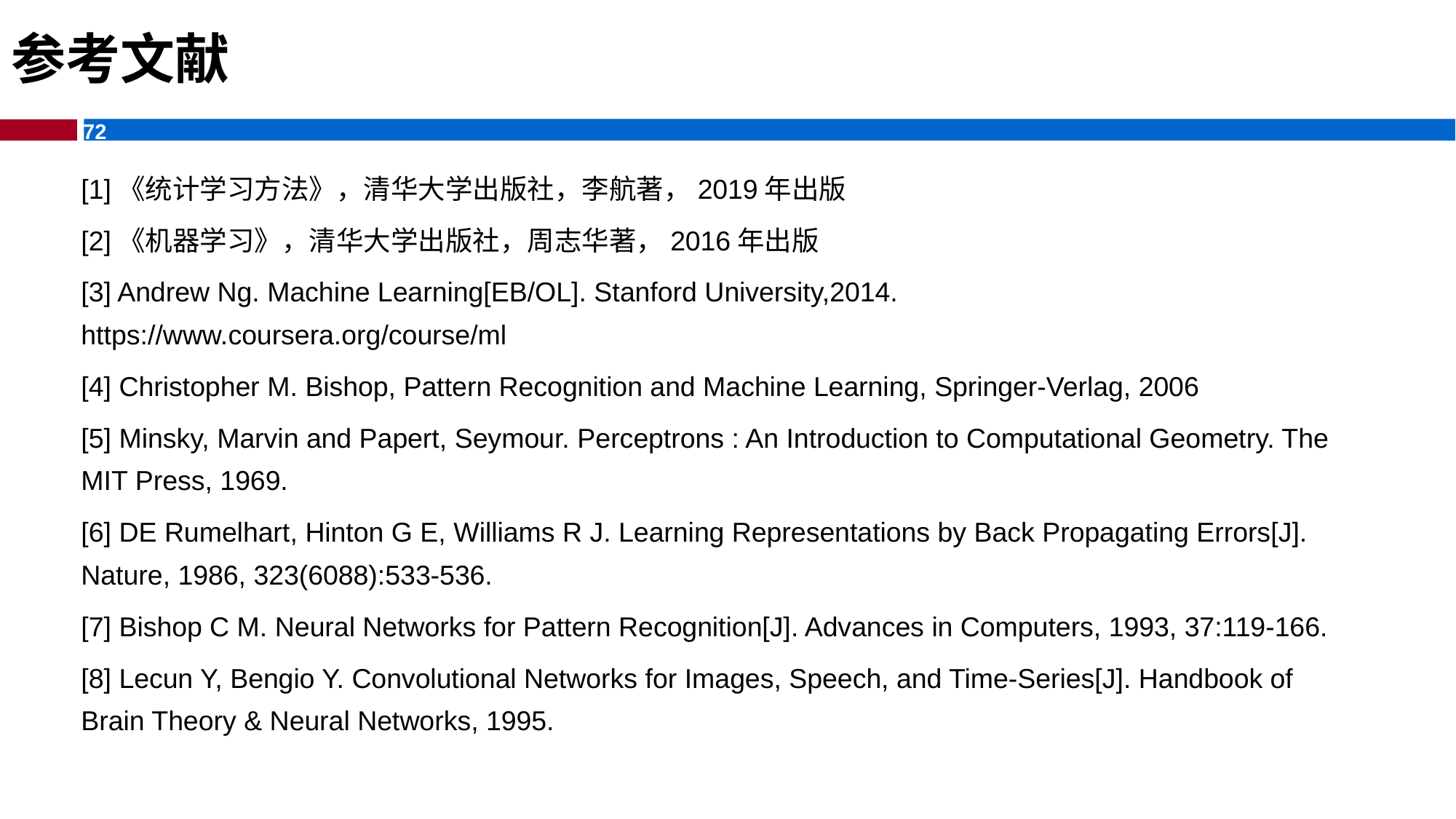

参考文献
[1]《统计学习方法》，清华大学出版社，李航著，2019年出版
[2]《机器学习》，清华大学出版社，周志华著，2016年出版
[3] Andrew Ng. Machine Learning[EB/OL]. Stanford University,2014. https://www.coursera.org/course/ml
[4] Christopher M. Bishop, Pattern Recognition and Machine Learning, Springer-Verlag, 2006
[5] Minsky, Marvin and Papert, Seymour. Perceptrons : An Introduction to Computational Geometry. The MIT Press, 1969.
[6] DE Rumelhart, Hinton G E, Williams R J. Learning Representations by Back Propagating Errors[J]. Nature, 1986, 323(6088):533-536.
[7] Bishop C M. Neural Networks for Pattern Recognition[J]. Advances in Computers, 1993, 37:119-166.
[8] Lecun Y, Bengio Y. Convolutional Networks for Images, Speech, and Time-Series[J]. Handbook of Brain Theory & Neural Networks, 1995.